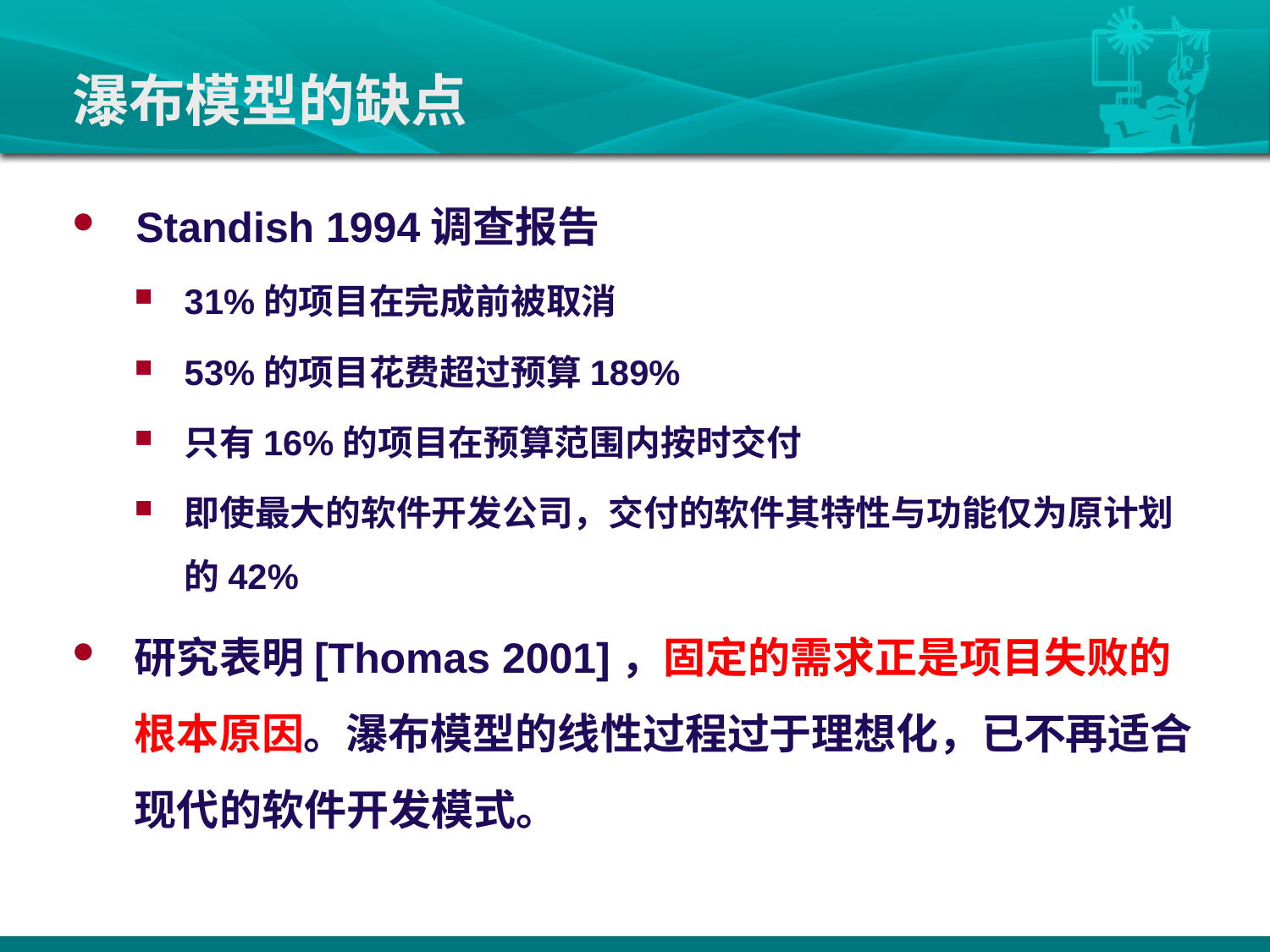

# 瀑布模型的缺点
Standish 1994调查报告
31%的项目在完成前被取消
53%的项目花费超过预算189%
只有16%的项目在预算范围内按时交付
即使最大的软件开发公司，交付的软件其特性与功能仅为原计划的42%
研究表明[Thomas 2001]，固定的需求正是项目失败的根本原因。瀑布模型的线性过程过于理想化，已不再适合现代的软件开发模式。